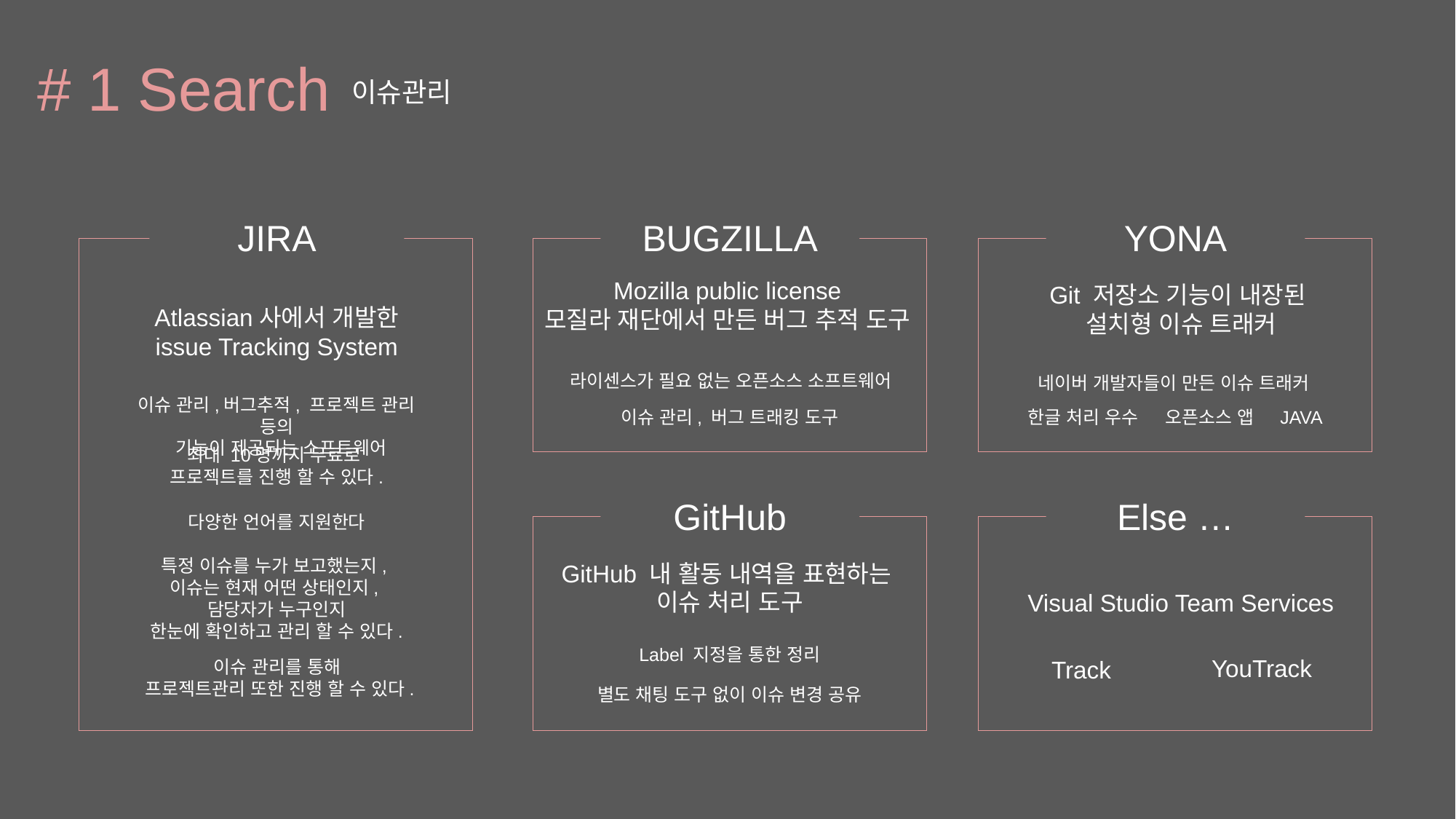

자료조사+ 종류별 선택과 그 이유
# 1 Search
이슈관리
JIRA
BUGZILLA
YONA

Mozilla public license
모질라 재단에서 만든 버그 추적 도구
Git 저장소 기능이 내장된
설치형 이슈 트래커
Atlassian사에서 개발한 issue Tracking System
라이센스가 필요 없는 오픈소스 소프트웨어
네이버 개발자들이 만든 이슈 트래커
이슈 관리,버그추적, 프로젝트 관리 등의
 기능이 제공되는 소프트웨어
이슈 관리, 버그 트래킹 도구
한글 처리 우수
오픈소스 앱
JAVA
최대 10명까지 무료로
프로젝트를 진행 할 수 있다.
GitHub
Else …
다양한 언어를 지원한다

특정 이슈를 누가 보고했는지,
이슈는 현재 어떤 상태인지,
담당자가 누구인지
한눈에 확인하고 관리 할 수 있다.
GitHub 내 활동 내역을 표현하는
이슈 처리 도구
Visual Studio Team Services
Label 지정을 통한 정리
YouTrack
Track
이슈 관리를 통해
프로젝트관리 또한 진행 할 수 있다.
별도 채팅 도구 없이 이슈 변경 공유